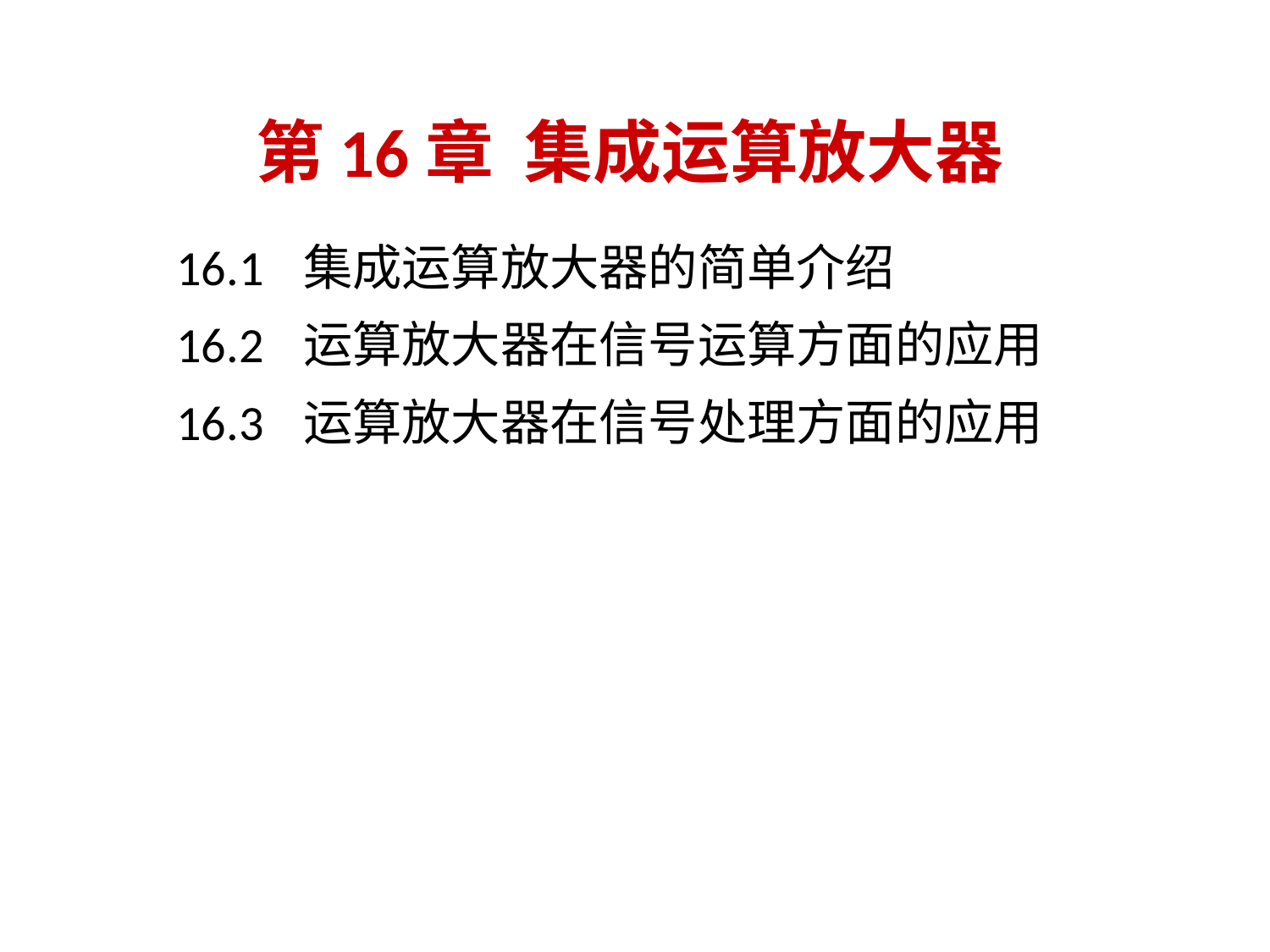

# 第16章  集成运算放大器
16.1  集成运算放大器的简单介绍
16.2  运算放大器在信号运算方面的应用
16.3  运算放大器在信号处理方面的应用